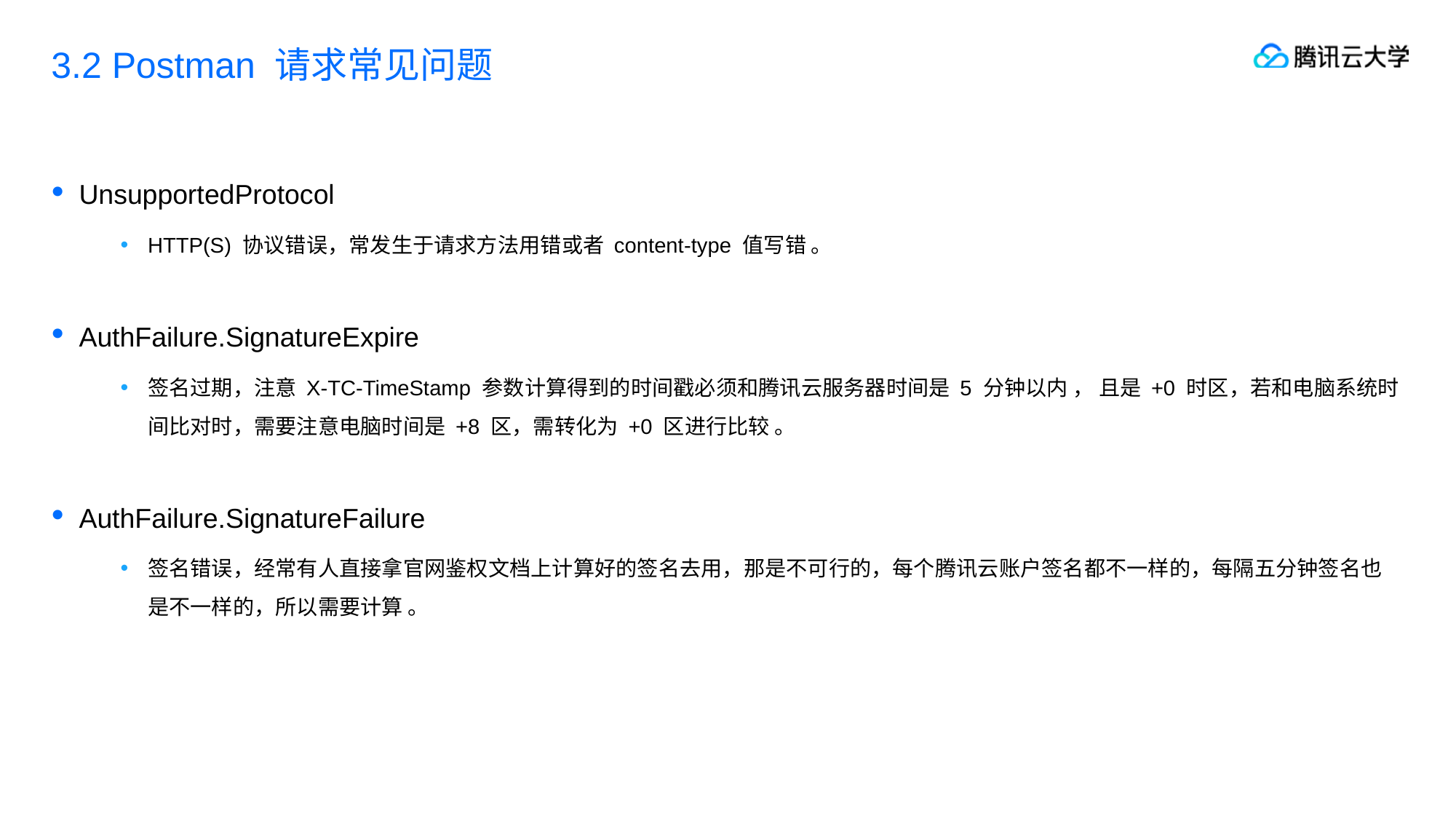

3.2 Postman 请求常见问题
UnsupportedProtocol
HTTP(S) 协议错误，常发生于请求方法用错或者 content-type 值写错 。
AuthFailure.SignatureExpire
签名过期，注意 X-TC-TimeStamp 参数计算得到的时间戳必须和腾讯云服务器时间是 5 分钟以内 ， 且是 +0 时区，若和电脑系统时间比对时，需要注意电脑时间是 +8 区，需转化为 +0 区进行比较 。
AuthFailure.SignatureFailure
签名错误，经常有人直接拿官网鉴权文档上计算好的签名去用，那是不可行的，每个腾讯云账户签名都不一样的，每隔五分钟签名也是不一样的，所以需要计算 。